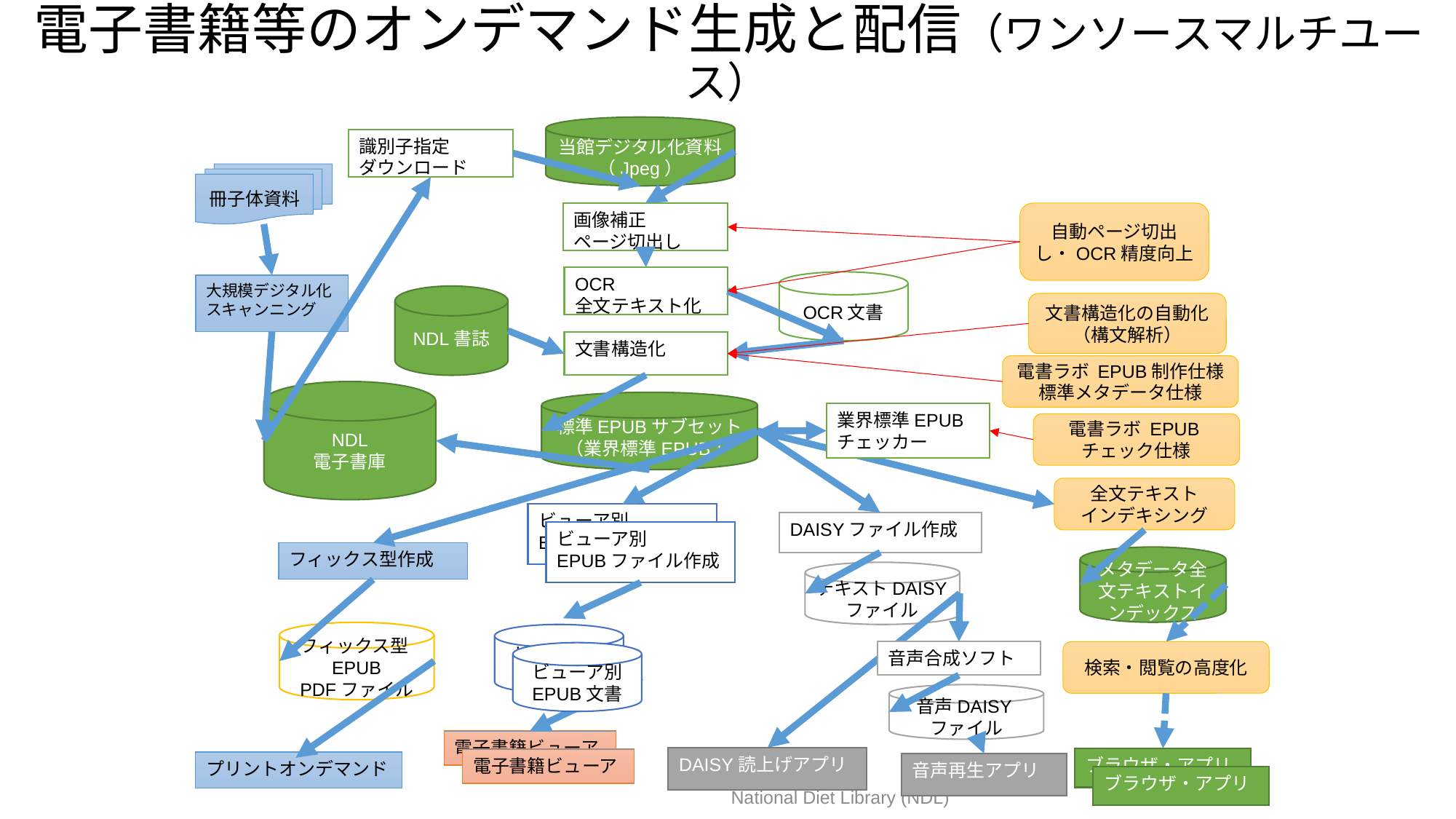

# 電子書籍等のオンデマンド生成と配信（ワンソースマルチユース）
当館デジタル化資料
（Jpeg）
識別子指定
ダウンロード
冊子体資料
自動ページ切出し・OCR精度向上
画像補正
ページ切出し
OCR
全文テキスト化
OCR文書
大規模デジタル化
スキャンニング
NDL書誌
文書構造化の自動化
（構文解析）
文書構造化
電書ラボ EPUB制作仕様
標準メタデータ仕様
NDL
電子書庫
標準EPUBサブセット
（業界標準EPUB）
業界標準EPUBチェッカー
電書ラボ EPUBチェック仕様
全文テキスト
インデキシング
ビューア別
EPUBファイル作成
DAISYファイル作成
ビューア別
EPUBファイル作成
フィックス型作成
メタデータ全文テキストインデックス
テキストDAISYファイル
フィックス型EPUB
PDFファイル
ビューア別
EPUB文書
音声合成ソフト
検索・閲覧の高度化
ビューア別
EPUB文書
音声DAISYファイル
電子書籍ビューア
DAISY読上げアプリ
ブラウザ・アプリ
電子書籍ビューア
プリントオンデマンド
音声再生アプリ
257
ブラウザ・アプリ
National Diet Library (NDL)